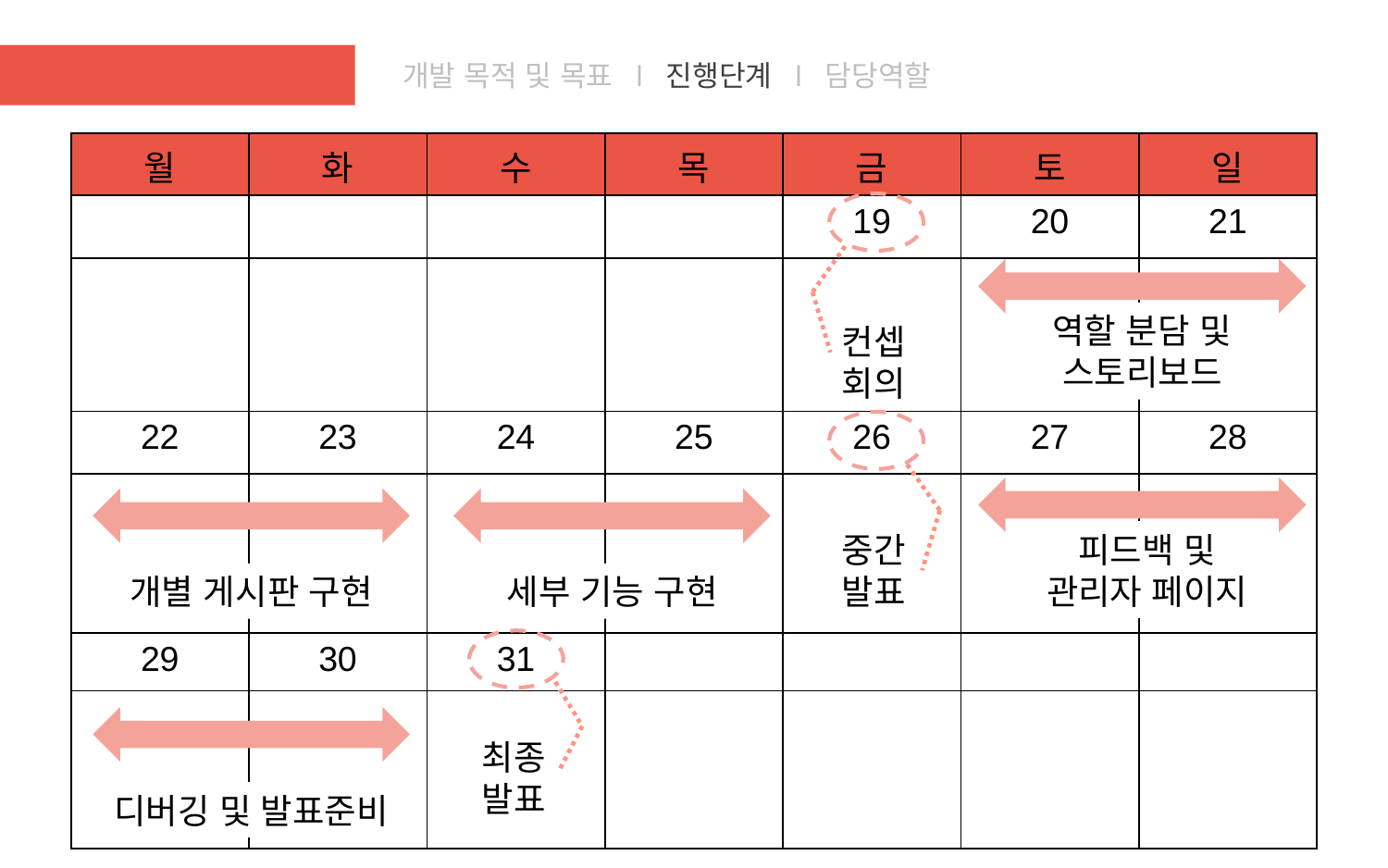

> 프로젝트 소개
개발 목적 및 목표  l  진행단계  l  담당역할
| 월 | 화 | 수 | 목 | 금 | 토 | 일 |
| --- | --- | --- | --- | --- | --- | --- |
|  |  |  |  | 19 | 20 | 21 |
|  |  |  |  |  |  |  |
|  |  |  |  |  |  |  |
| 22 | 23 | 24 | 25 | 26 | 27 | 28 |
|  |  |  |  |  |  |  |
|  |  |  |  |  |  |  |
| 29 | 30 | 31 |  |  |  |  |
|  |  |  |  |  |  |  |
|  |  |  |  |  |  |  |

역할 분담 및
스토리보드
컨셉
회의

중간
발표
피드백 및
관리자 페이지
개별 게시판 구현
세부 기능 구현

최종
발표
디버깅 및 발표준비